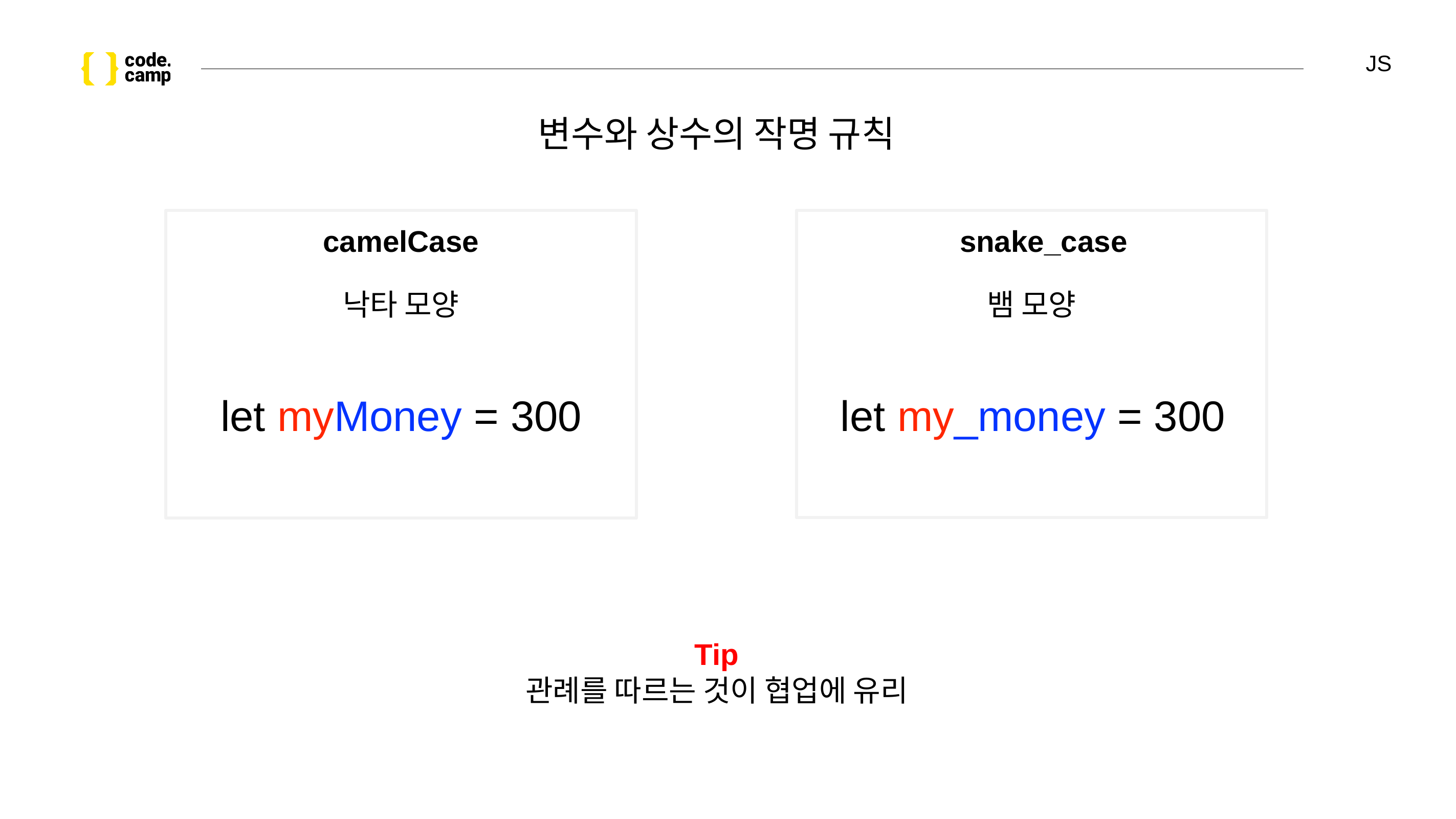

# JS

변수와 상수의 작명 규칙
camelCase

낙타 모양
let myMoney = 300
let my_money = 300
snake_case

뱀 모양
Tip
관례를 따르는 것이 협업에 유리